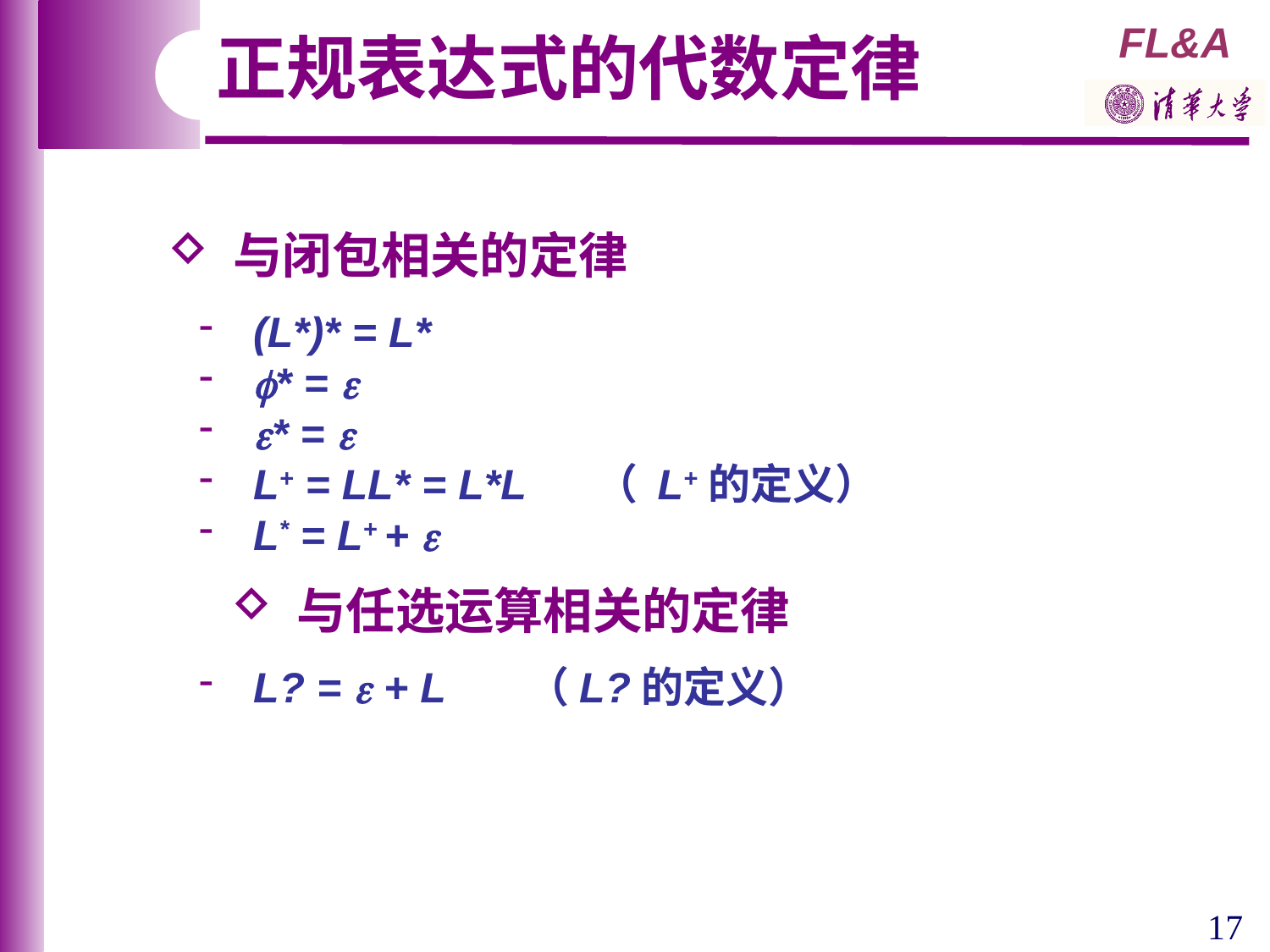

正规表达式的代数定律
 与闭包相关的定律

  (L*)* = L*
  φ* = ε
  ε* = ε
  L+ = LL* = L*L     （ L+的定义）
  L* = L+ + ε

 与任选运算相关的定律

  L? = ε + L      （L?的定义）
17